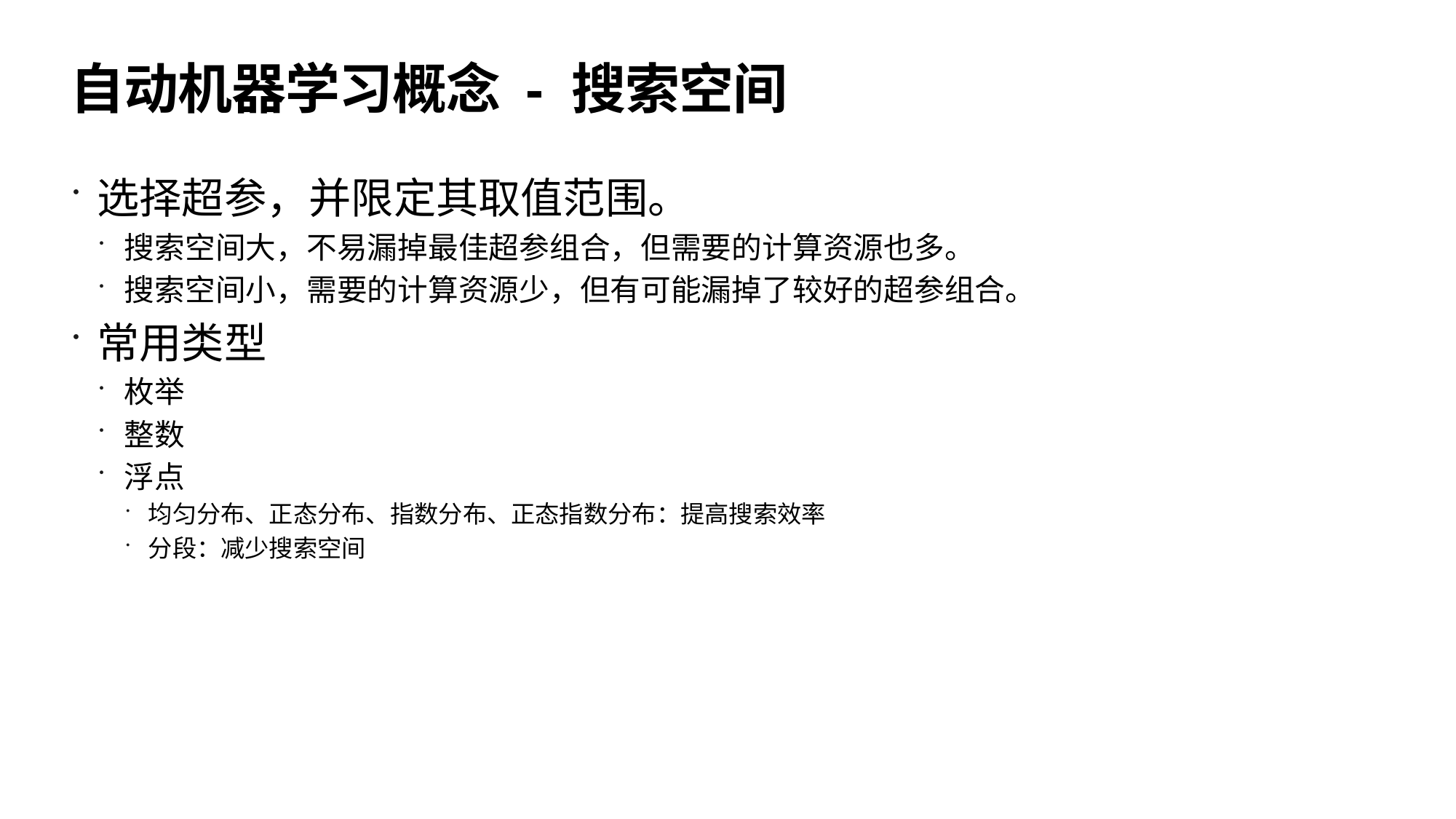

# 自动机器学习概念 - 搜索空间
选择超参，并限定其取值范围。
搜索空间大，不易漏掉最佳超参组合，但需要的计算资源也多。
搜索空间小，需要的计算资源少，但有可能漏掉了较好的超参组合。
常用类型
枚举
整数
浮点
均匀分布、正态分布、指数分布、正态指数分布：提高搜索效率
分段：减少搜索空间